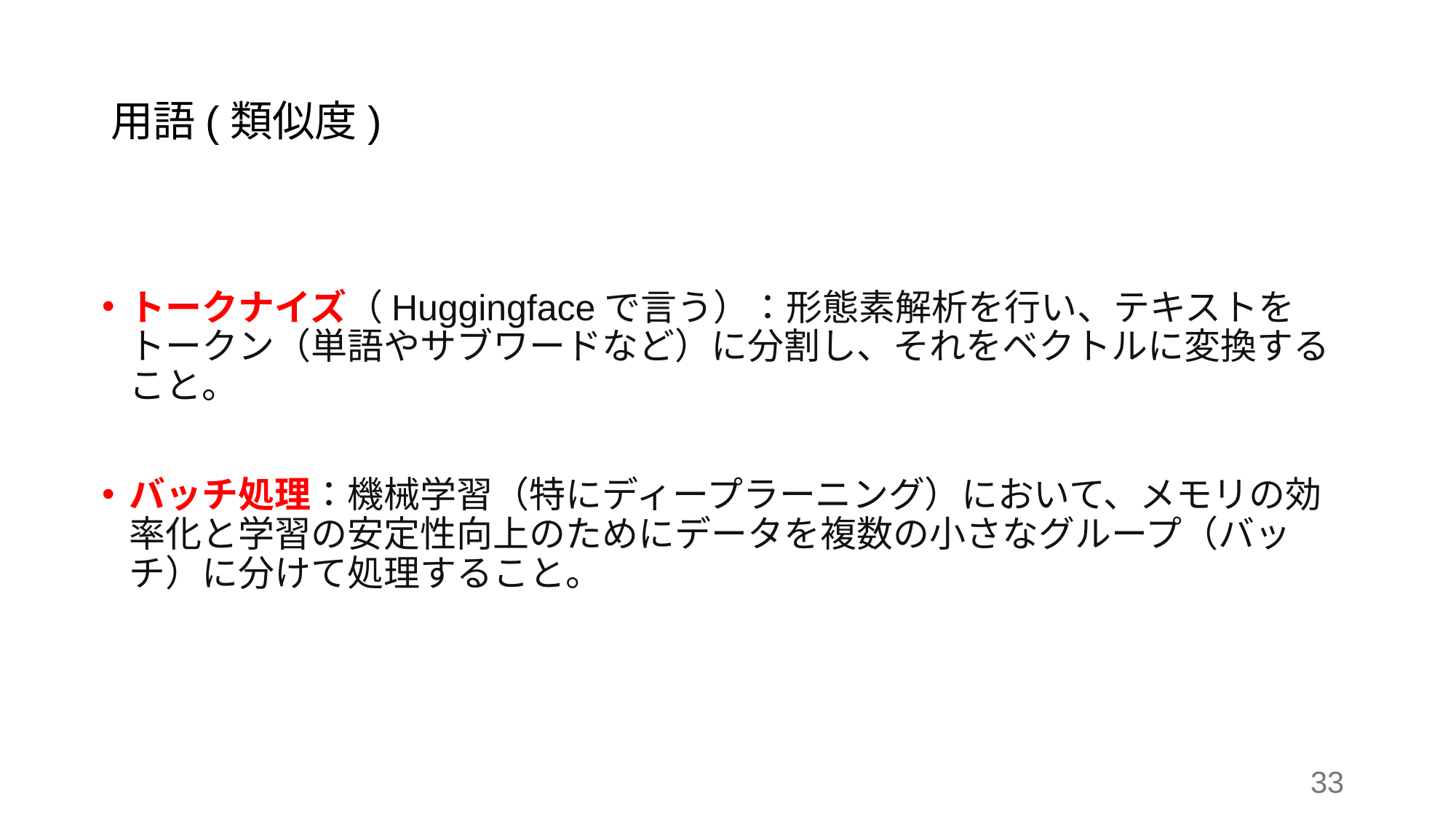

# 用語(類似度)

トークナイズ（Huggingfaceで言う）：形態素解析を行い、テキストをトークン（単語やサブワードなど）に分割し、それをベクトルに変換すること。

バッチ処理：機械学習（特にディープラーニング）において、メモリの効率化と学習の安定性向上のためにデータを複数の小さなグループ（バッチ）に分けて処理すること。
33